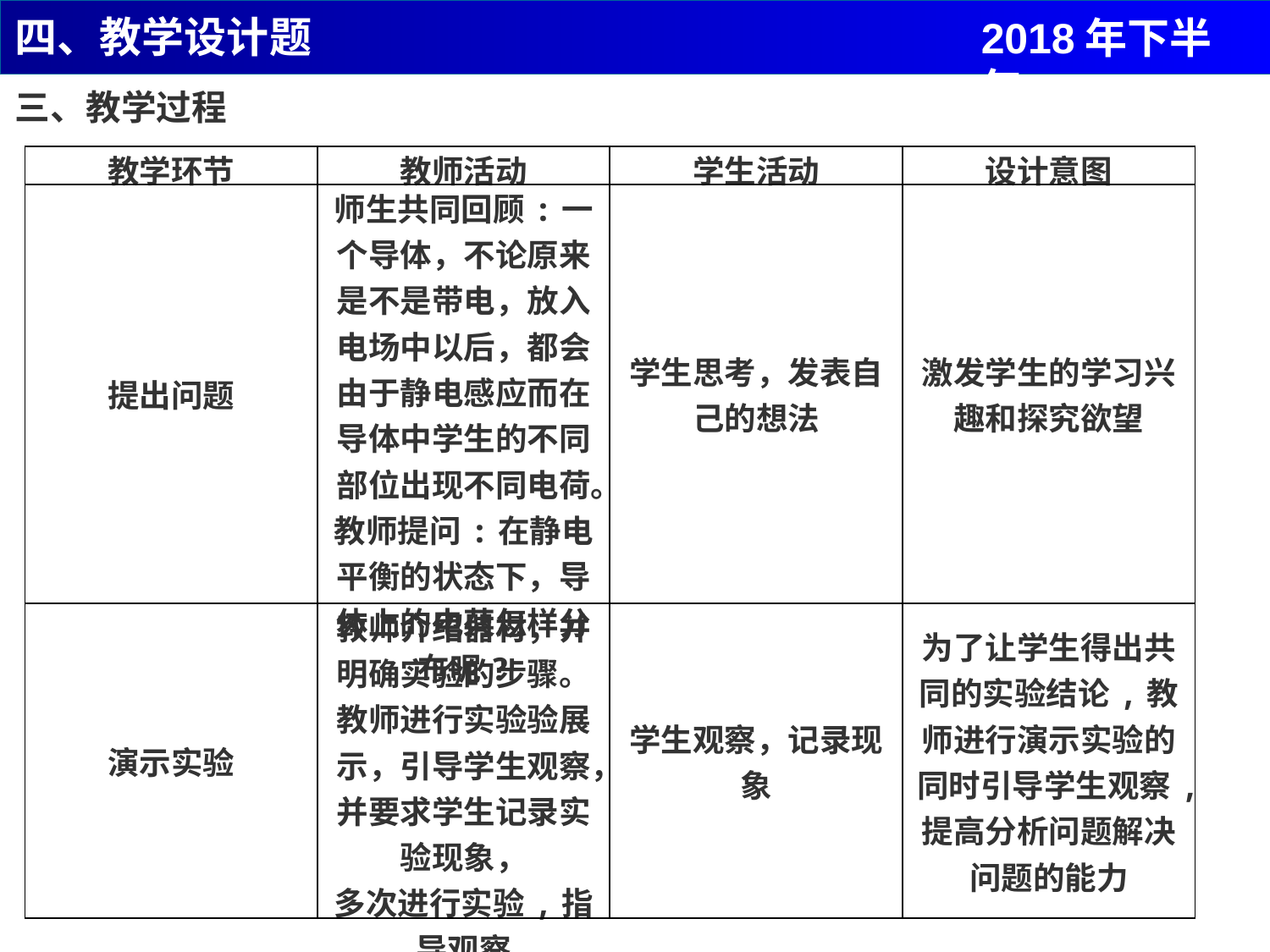

四、教学设计题
2018年下半年
三、教学过程
| 教学环节 | 教师活动 | 学生活动 | 设计意图 |
| --- | --- | --- | --- |
| 提出问题 | 师生共同回顾:一个导体，不论原来是不是带电，放入电场中以后，都会由于静电感应而在导体中学生的不同部位出现不同电荷。教师提问:在静电平衡的状态下，导体上的电荷怎样分布呢? | 学生思考，发表自己的想法 | 激发学生的学习兴趣和探究欲望 |
| 演示实验 | 教师介绍器材，并明确实验的步骤。教师进行实验验展示，引导学生观察，并要求学生记录实验现象， 多次进行实验,指导观察 | 学生观察，记录现象 | 为了让学生得出共同的实验结论,教师进行演示实验的同时引导学生观察,提高分析问题解决问题的能力 |